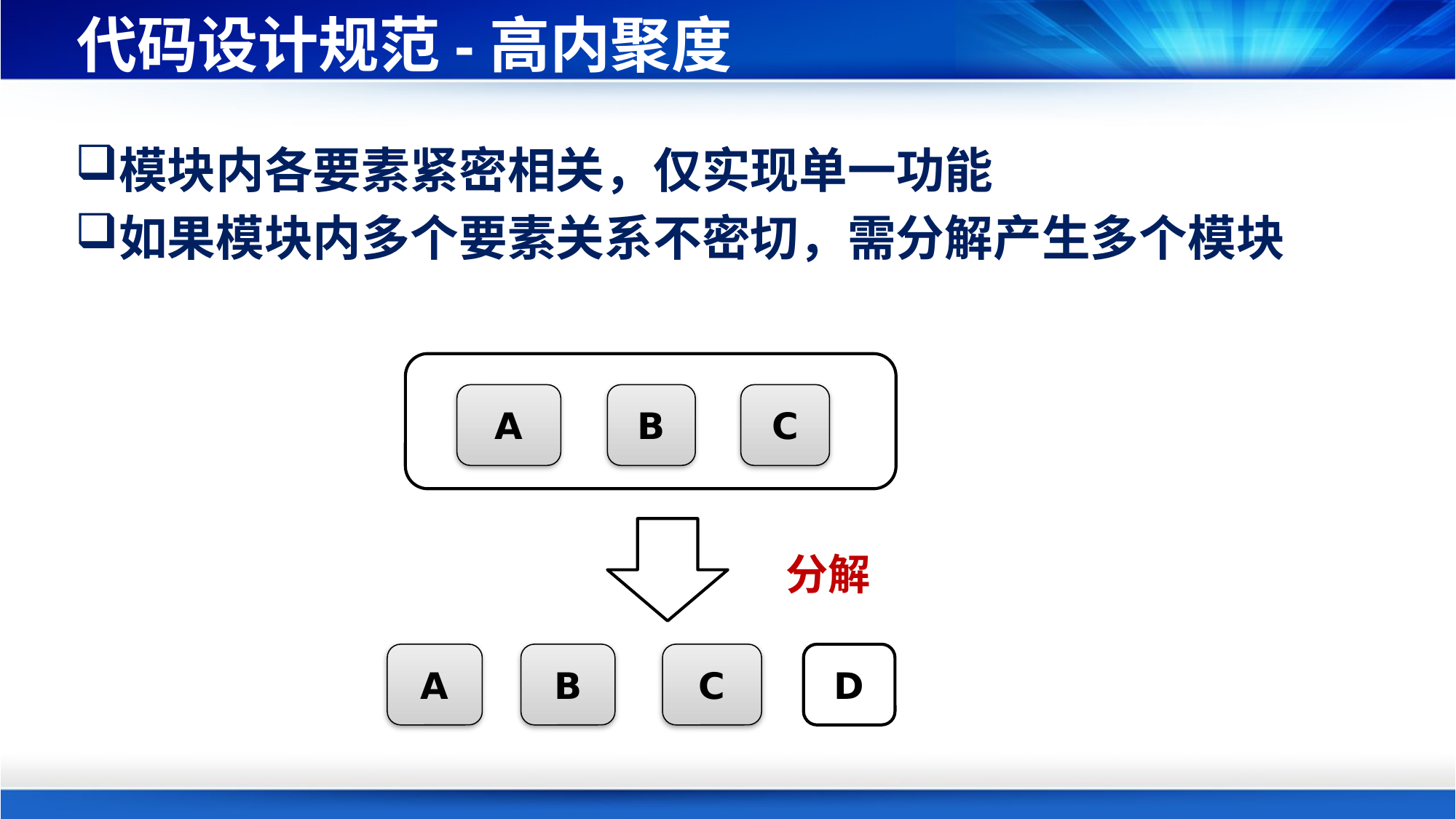

# 代码设计规范-高内聚度
模块内各要素紧密相关，仅实现单一功能
如果模块内多个要素关系不密切，需分解产生多个模块

A
B
C

分解
A
B
C
D